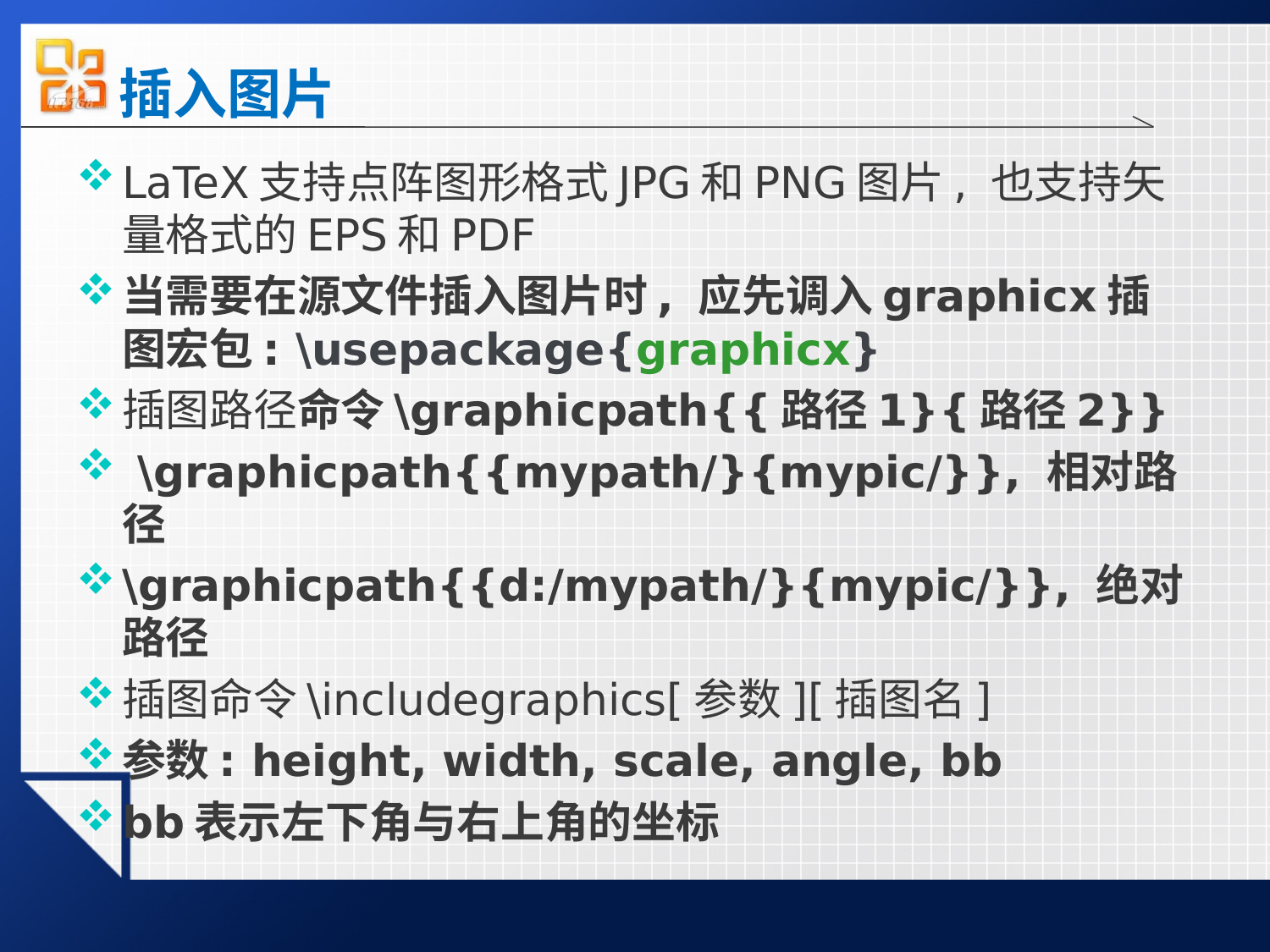

# 插入图片
LaTeX支持点阵图形格式JPG和PNG图片, 也支持矢量格式的EPS和PDF
当需要在源文件插入图片时, 应先调入graphicx插图宏包: \usepackage{graphicx}
插图路径命令\graphicpath{{路径1}{路径2}}
 \graphicpath{{mypath/}{mypic/}}, 相对路径
\graphicpath{{d:/mypath/}{mypic/}}, 绝对路径
插图命令\includegraphics[参数][插图名]
参数: height, width, scale, angle, bb
bb表示左下角与右上角的坐标